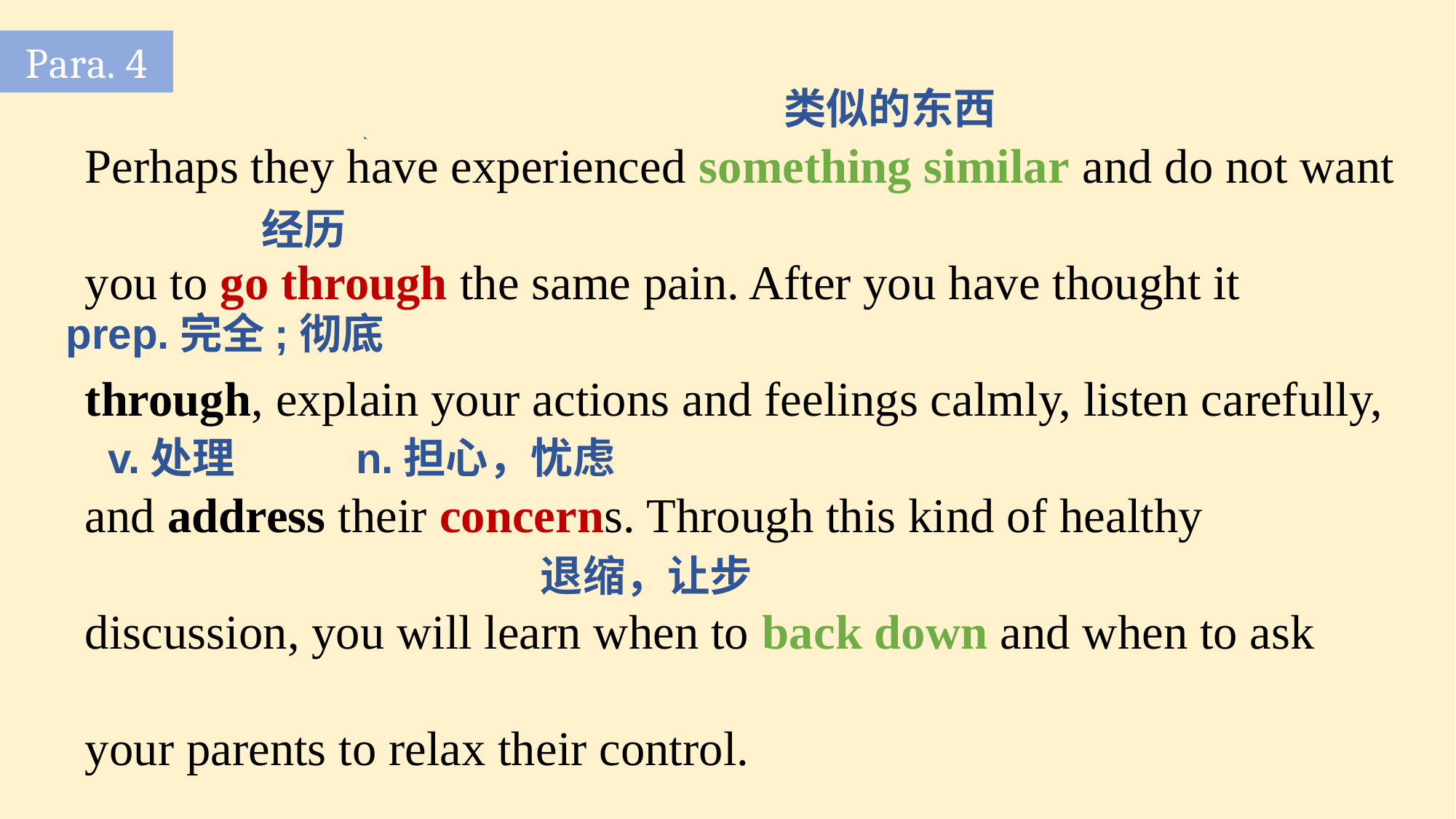

Para. 4
Perhaps they have experienced something similar and do not want you to go through the same pain. After you have thought it through, explain your actions and feelings calmly, listen carefully, and address their concerns. Through this kind of healthy discussion, you will learn when to back down and when to ask your parents to relax their control.
类似的东西

经历
prep.完全;彻底
v.处理
n.担心，忧虑
退缩，让步